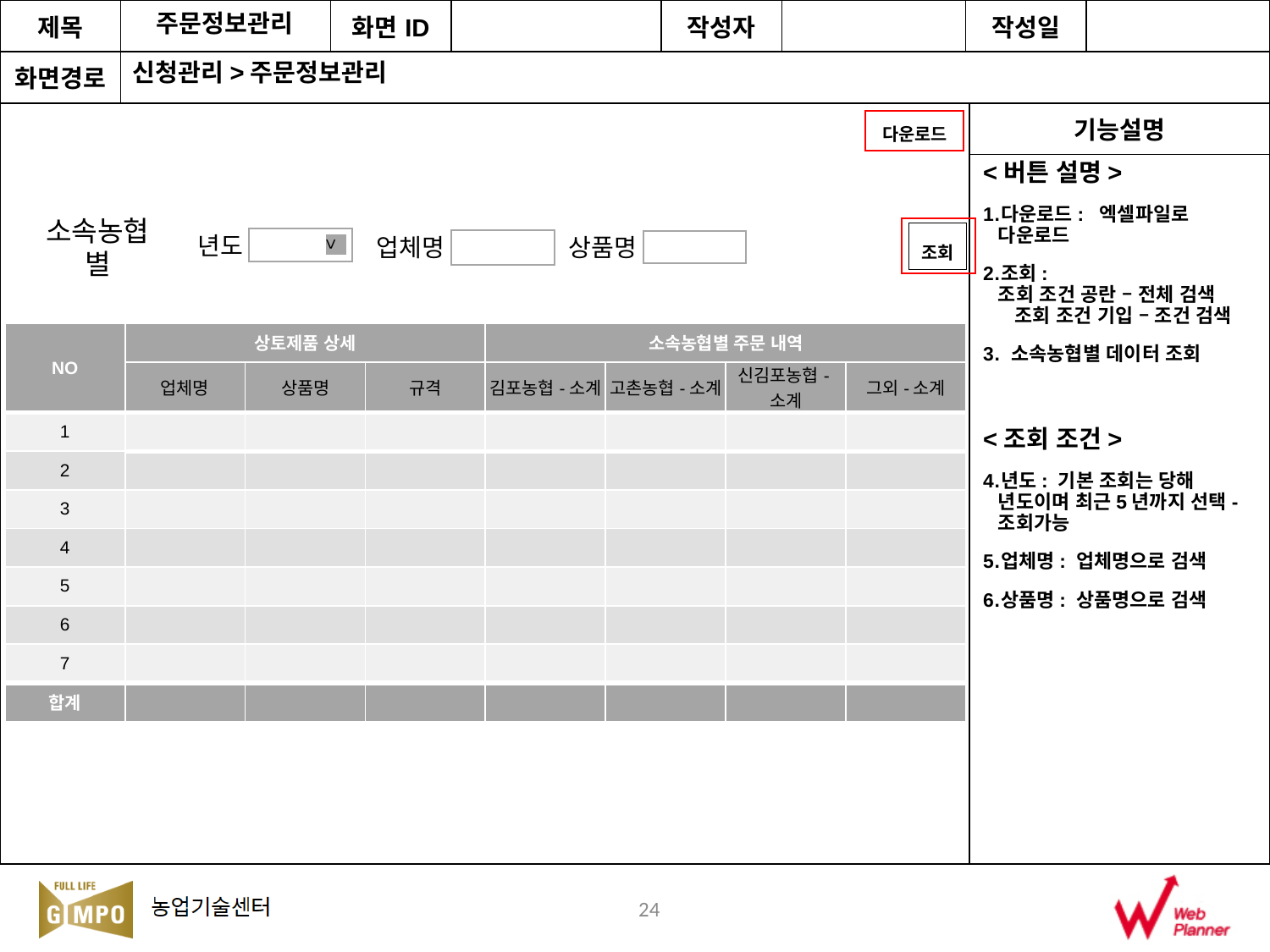

주문정보관리

신청관리>주문정보관리
다운로드

<버튼 설명>
다운로드:  엑셀파일로 다운로드
조회:                                       조회 조건 공란 – 전체 검색           조회 조건 기입 – 조건 검색
 소속농협별 데이터 조회

<조회 조건>
년도: 기본 조회는 당해  년도이며 최근5년까지 선택-조회가능
업체명: 업체명으로 검색
상품명: 상품명으로 검색

조회
>

년도
소속농협별

업체명
상품명
| NO | 상토제품 상세 |  |  | 소속농협별 주문 내역 |  |  |  |
| --- | --- | --- | --- | --- | --- | --- | --- |
|  | 업체명 | 상품명 | 규격 | 김포농협-소계 | 고촌농협-소계 | 신김포농협-소계 | 그외-소계 |
| 1 |  |  |  |  |  |  |  |
| 2 |  |  |  |  |  |  |  |
| 3 |  |  |  |  |  |  |  |
| 4 |  |  |  |  |  |  |  |
| 5 |  |  |  |  |  |  |  |
| 6 |  |  |  |  |  |  |  |
| 7 |  |  |  |  |  |  |  |
| 합계 |  |  |  |  |  |  |  |
24